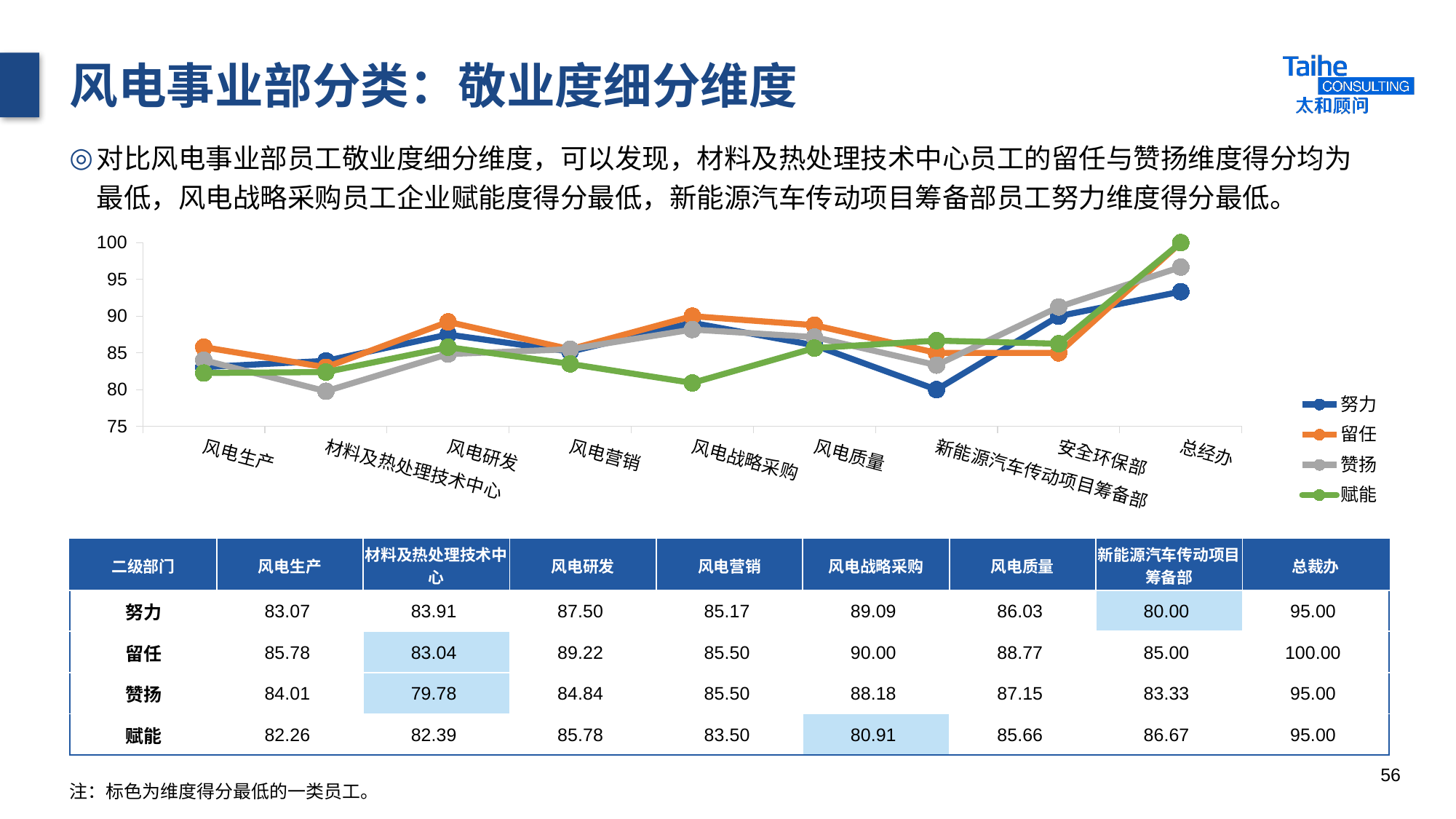

# 风电事业部分类：敬业度细分维度
对比风电事业部员工敬业度细分维度，可以发现，材料及热处理技术中心员工的留任与赞扬维度得分均为最低，风电战略采购员工企业赋能度得分最低，新能源汽车传动项目筹备部员工努力维度得分最低。

### Chart

| Category | 努力 | 留任 | 赞扬 | 赋能 |
|---|---|---|---|---|
| 风电生产 | 83.07 | 85.78 | 84.01 | 82.26 |
| 材料及热处理技术中心 | 83.91 | 83.04 | 79.78 | 82.39 |
| 风电研发 | 87.5 | 89.22 | 84.84 | 85.78 |
| 风电营销 | 85.17 | 85.5 | 85.5 | 83.5 |
| 风电战略采购 | 89.09 | 90.0 | 88.18 | 80.91 |
| 风电质量 | 86.03 | 88.77 | 87.15 | 85.66 |
| 新能源汽车传动项目筹备部 | 80.0 | 85.0 | 83.33 | 86.67 |
| 安全环保部 | 90.0 | 85.0 | 91.25 | 86.25 |
| 总经办 | 93.33 | 100.0 | 96.67 | 100.0 |
| 二级部门 | 风电生产 | 材料及热处理技术中心 | 风电研发 | 风电营销 | 风电战略采购 | 风电质量 | 新能源汽车传动项目筹备部 | 总裁办 |
| --- | --- | --- | --- | --- | --- | --- | --- | --- |
| 努力 | 83.07 | 83.91 | 87.50 | 85.17 | 89.09 | 86.03 | 80.00 | 95.00 |
| 留任 | 85.78 | 83.04 | 89.22 | 85.50 | 90.00 | 88.77 | 85.00 | 100.00 |
| 赞扬 | 84.01 | 79.78 | 84.84 | 85.50 | 88.18 | 87.15 | 83.33 | 95.00 |
| 赋能 | 82.26 | 82.39 | 85.78 | 83.50 | 80.91 | 85.66 | 86.67 | 95.00 |
56
注：标色为维度得分最低的一类员工。